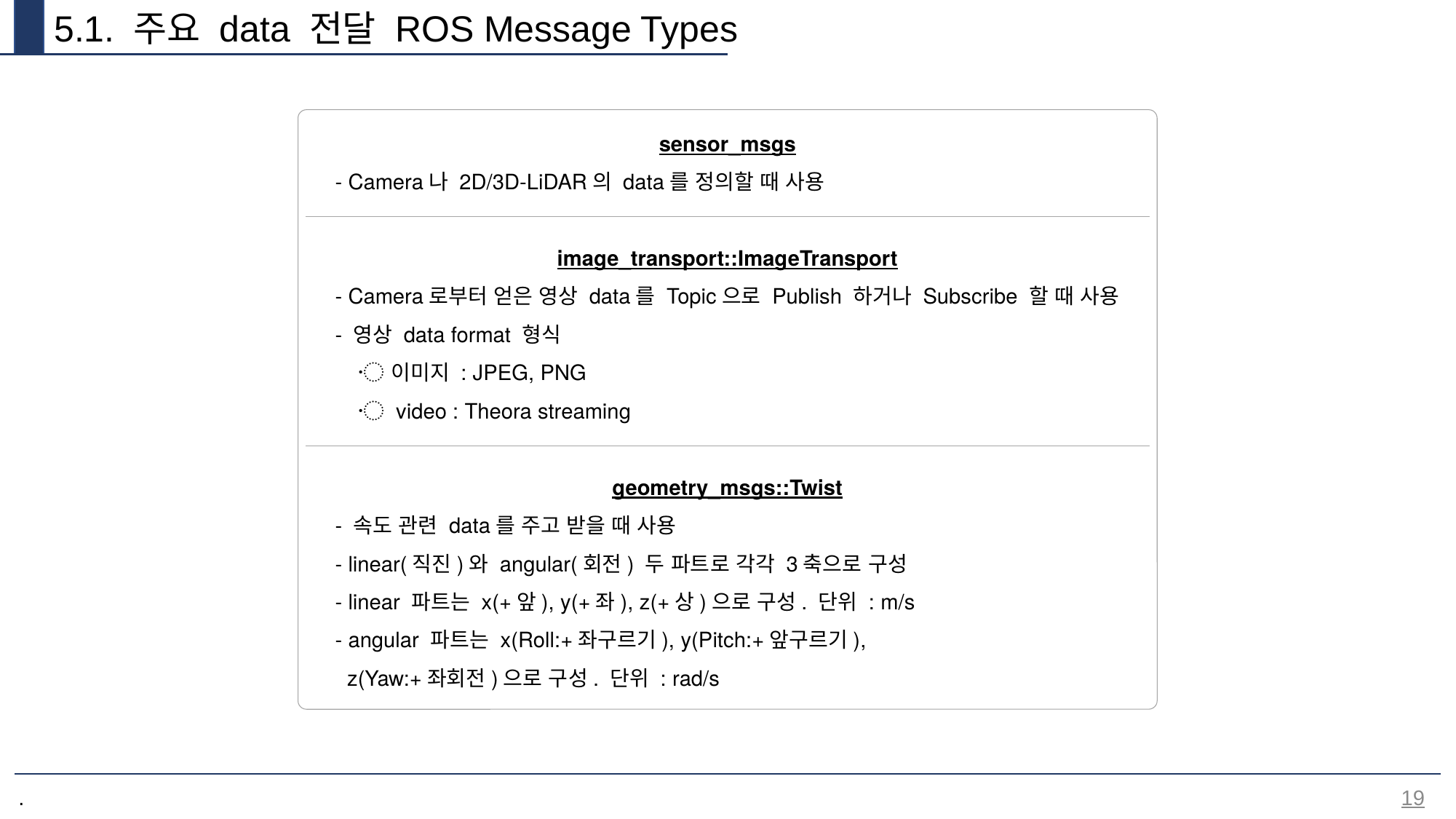

5.1. 주요 data 전달 ROS Message Types
sensor_msgs
    - Camera나 2D/3D-LiDAR의 data를 정의할 때 사용

image_transport::ImageTransport
    - Camera로부터 얻은 영상 data를 Topic으로 Publish 하거나 Subscribe 할 때 사용
    - 영상 data format 형식
       〮 이미지 : JPEG, PNG
       〮 video : Theora streaming

geometry_msgs::Twist
    - 속도 관련 data를 주고 받을 때 사용
    - linear(직진)와 angular(회전) 두 파트로 각각 3축으로 구성
    - linear 파트는 x(+앞), y(+좌), z(+상)으로 구성. 단위 : m/s
    - angular 파트는 x(Roll:+좌구르기), y(Pitch:+앞구르기),
      z(Yaw:+좌회전)으로 구성. 단위 : rad/s

19
.